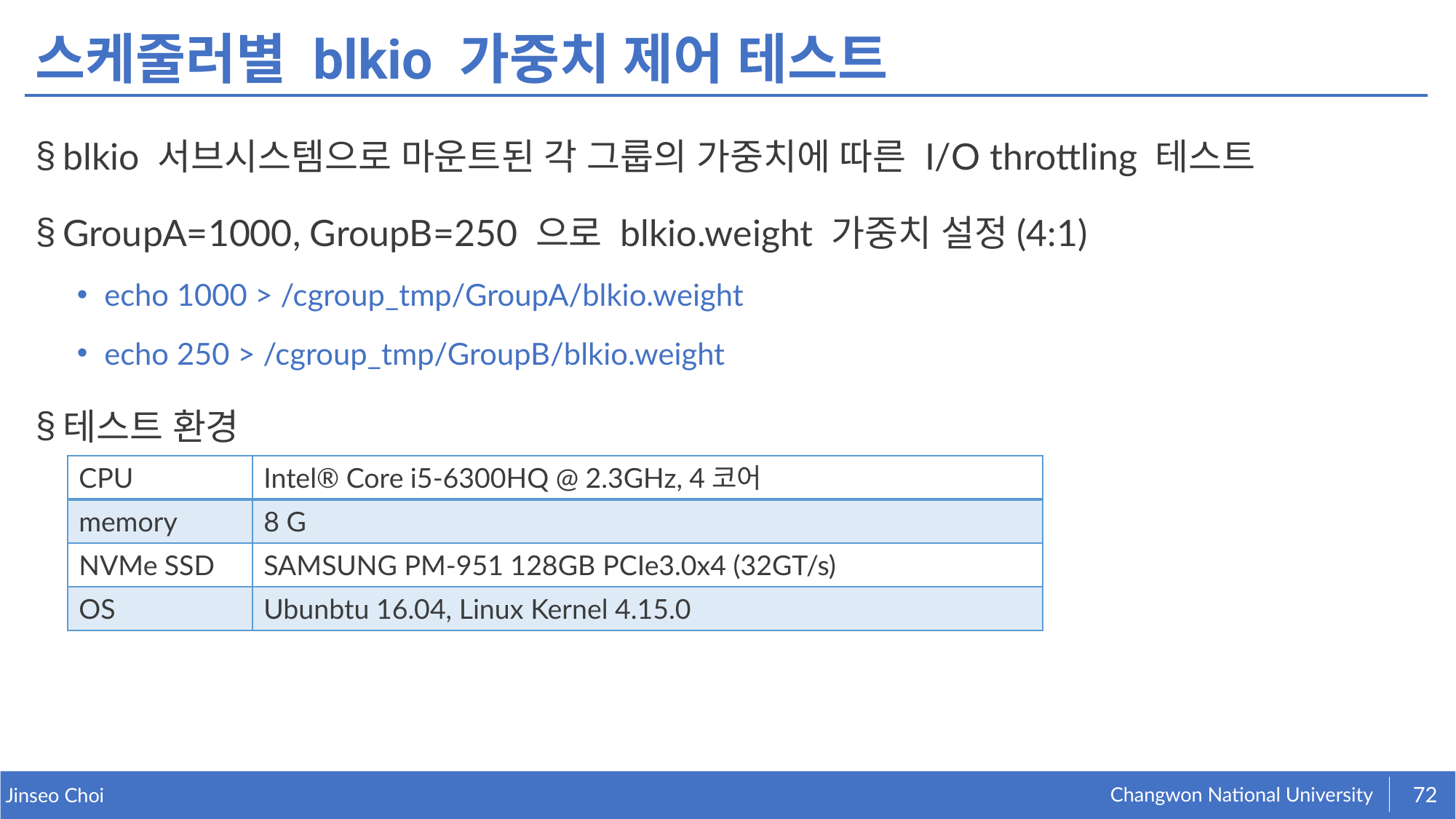

# 스케줄러별 blkio 가중치 제어 테스트
blkio 서브시스템으로 마운트된 각 그룹의 가중치에 따른 I/O throttling 테스트
GroupA=1000, GroupB=250 으로 blkio.weight 가중치 설정(4:1)
echo 1000 > /cgroup_tmp/GroupA/blkio.weight
echo 250 > /cgroup_tmp/GroupB/blkio.weight
테스트 환경

| CPU | Intel® Core i5-6300HQ @ 2.3GHz, 4코어 |
| --- | --- |
| memory | 8 G |
| NVMe SSD | SAMSUNG PM-951 128GB PCIe3.0x4 (32GT/s) |
| OS | Ubunbtu 16.04, Linux Kernel 4.15.0 |
72